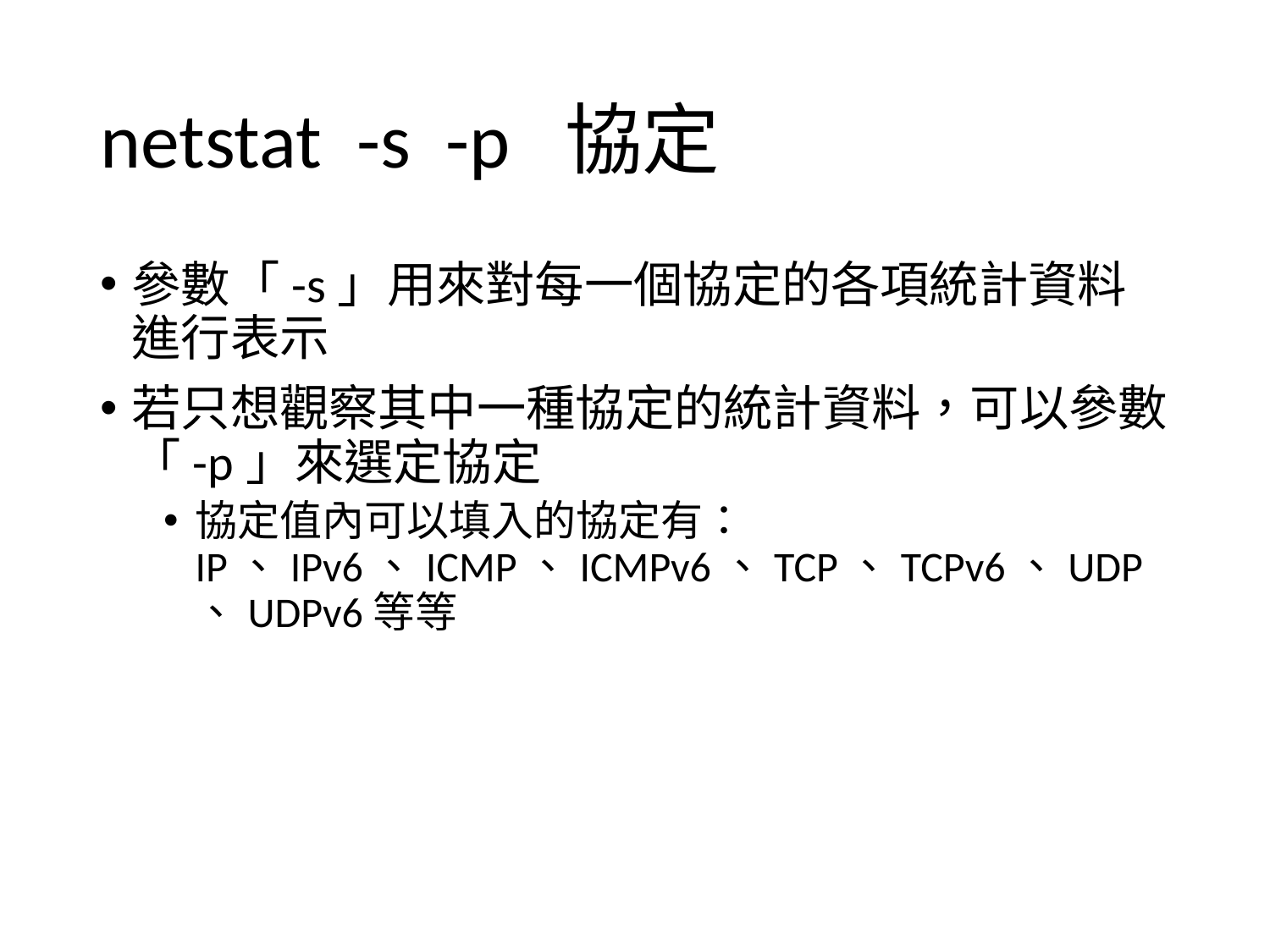

# netstat  -s  -p  協定
參數「-s」用來對每一個協定的各項統計資料進行表示
若只想觀察其中一種協定的統計資料，可以參數「-p」來選定協定
協定值內可以填入的協定有：IP、IPv6、ICMP、ICMPv6、TCP、TCPv6、UDP、UDPv6等等